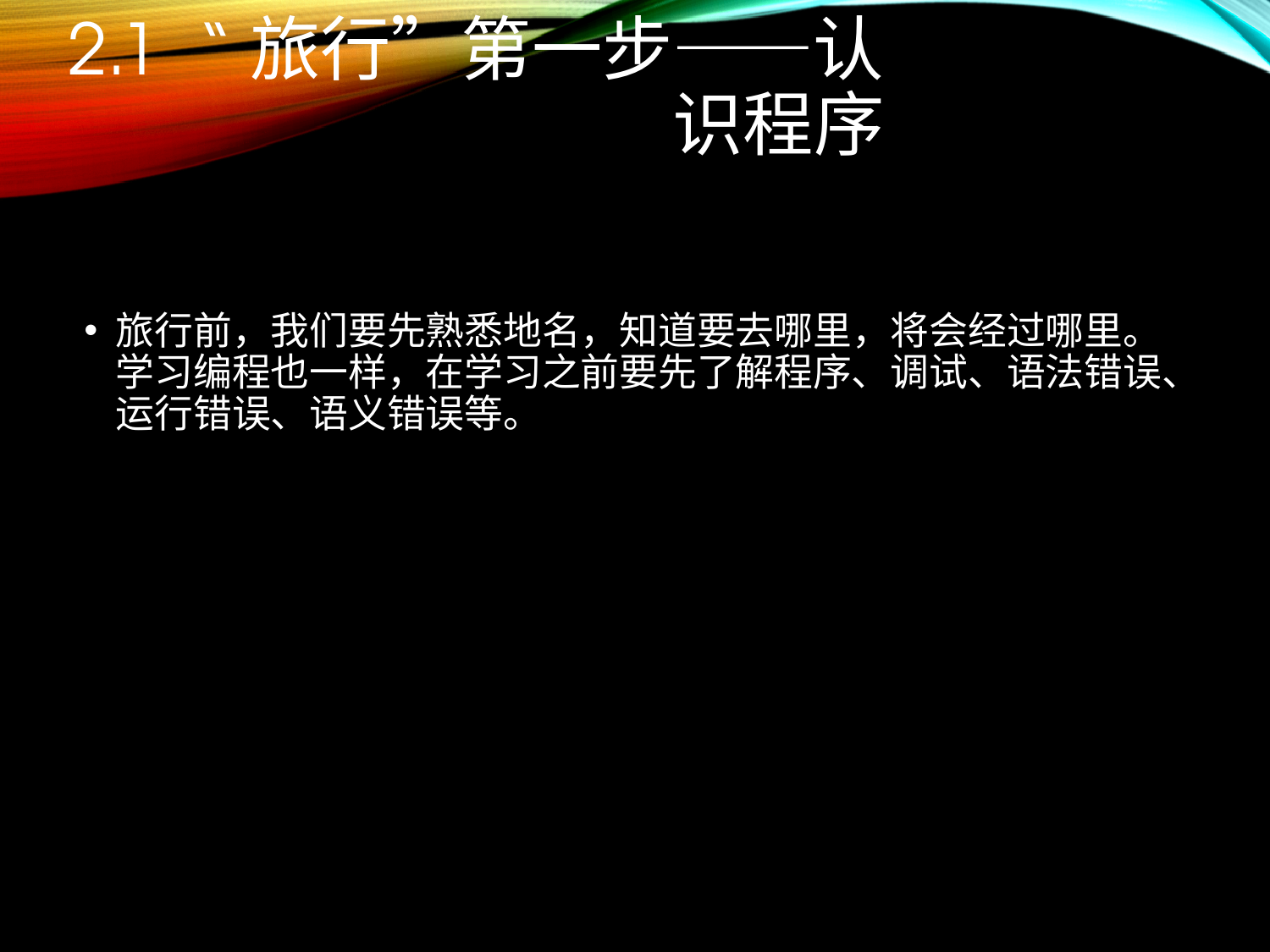

# 2.1  “旅行”第一步——认识程序
旅行前，我们要先熟悉地名，知道要去哪里，将会经过哪里。学习编程也一样，在学习之前要先了解程序、调试、语法错误、运行错误、语义错误等。